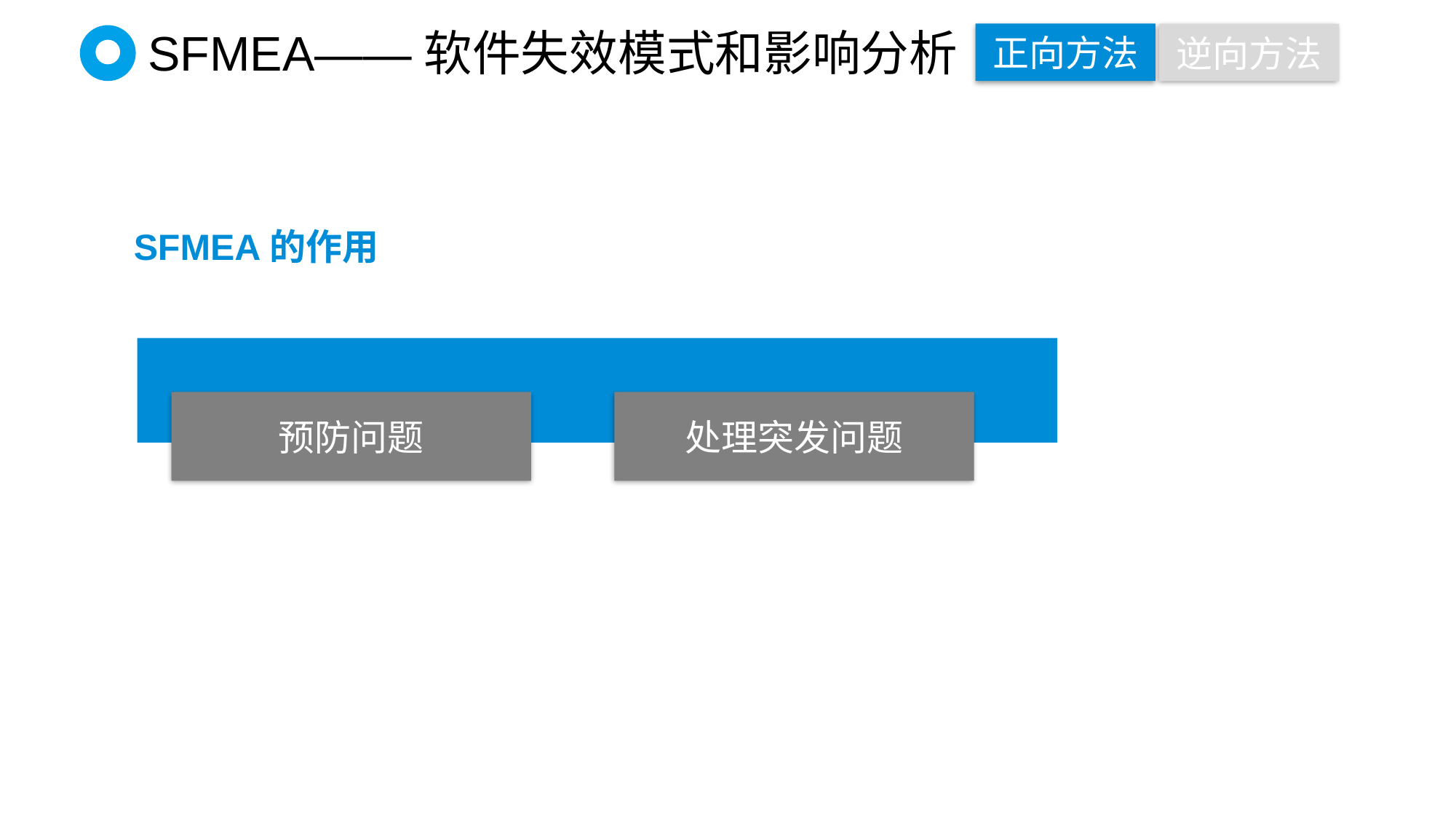

SFMEA——软件失效模式和影响分析
正向方法
逆向方法

SFMEA的作用

预防问题
处理突发问题